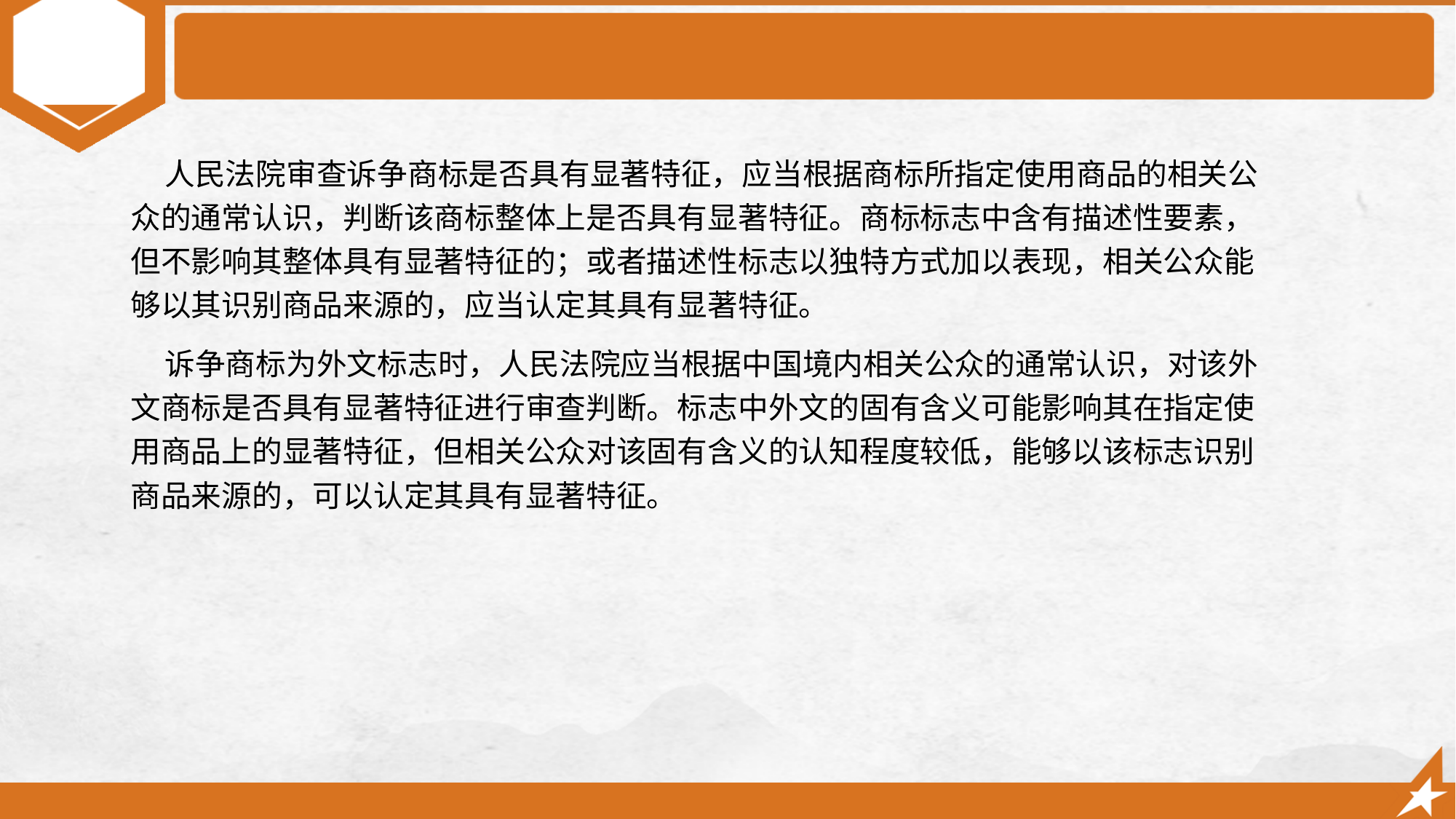

人民法院审查诉争商标是否具有显著特征，应当根据商标所指定使用商品的相关公众的通常认识，判断该商标整体上是否具有显著特征。商标标志中含有描述性要素，但不影响其整体具有显著特征的；或者描述性标志以独特方式加以表现，相关公众能够以其识别商品来源的，应当认定其具有显著特征。
    诉争商标为外文标志时，人民法院应当根据中国境内相关公众的通常认识，对该外文商标是否具有显著特征进行审查判断。标志中外文的固有含义可能影响其在指定使用商品上的显著特征，但相关公众对该固有含义的认知程度较低，能够以该标志识别商品来源的，可以认定其具有显著特征。